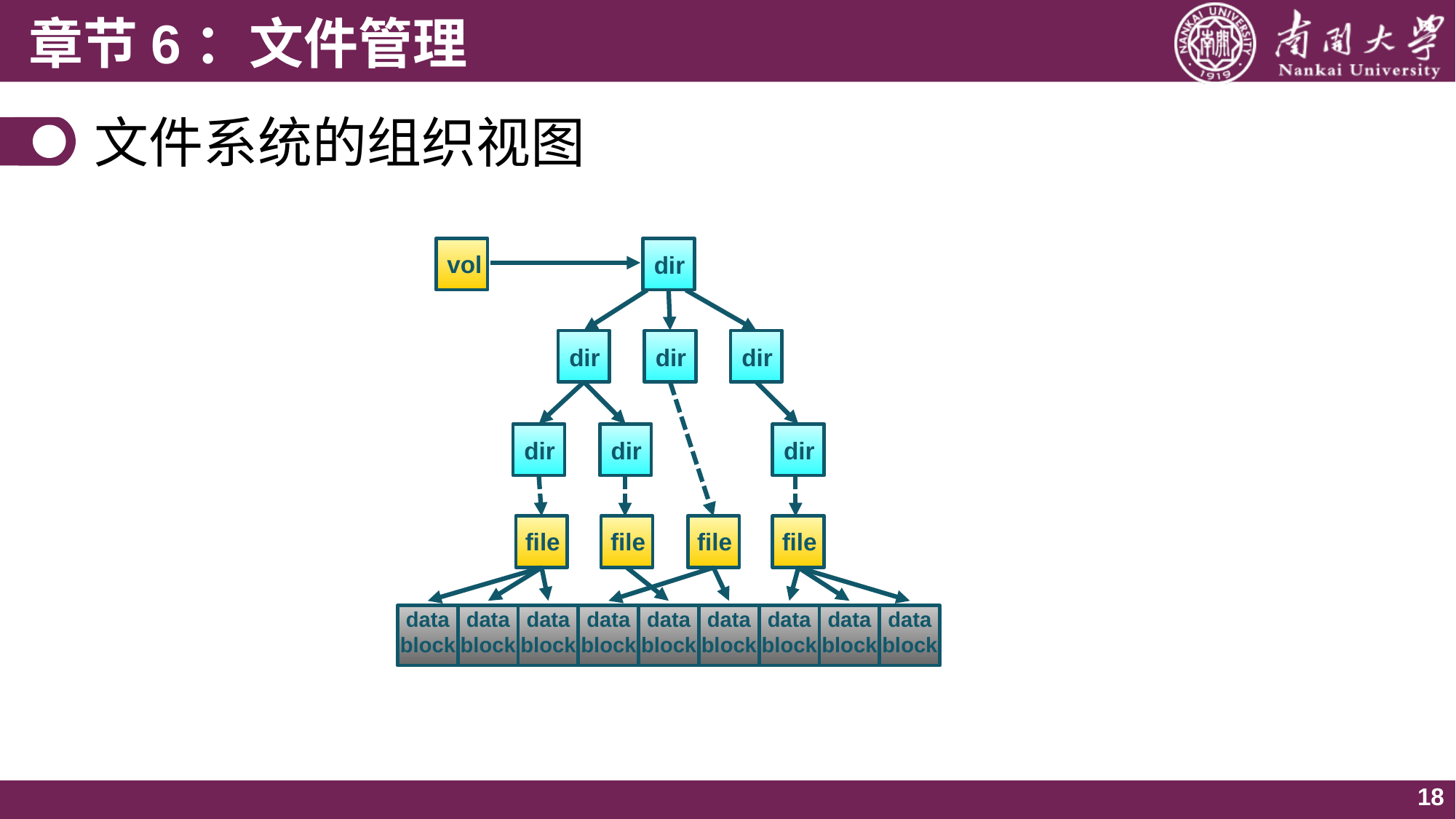

# 文件系统的组织视图

vol

dir

dir

dir

dir

dir

dir

dir

file

file

file

file
data
block

data
block

data
block

data
block

data
block

data
block

data
block

data
block

data
block

18